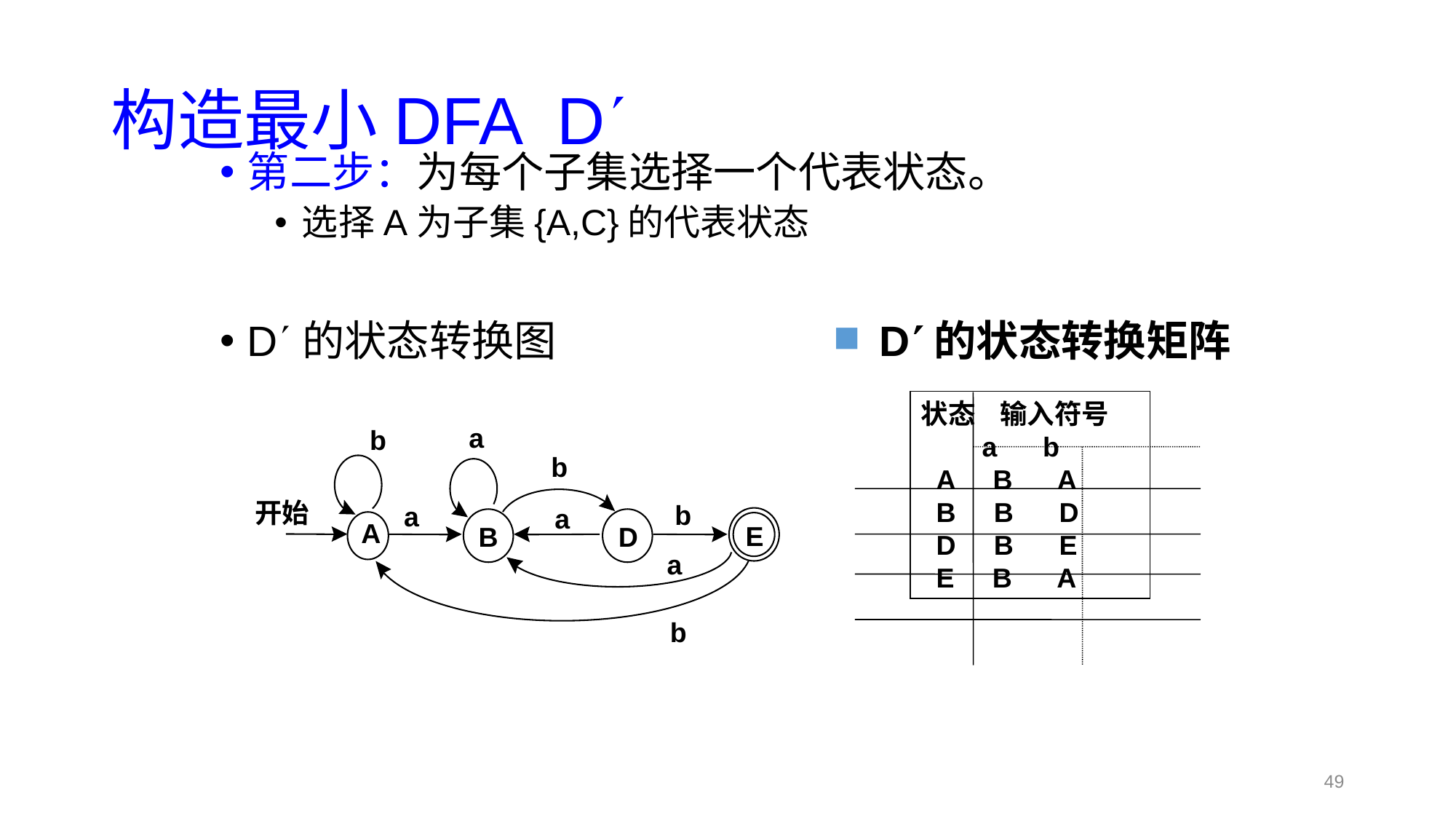

# 构造最小DFA  D′
第二步：为每个子集选择一个代表状态。
选择A为子集{A,C}的代表状态

D′的状态转换图
D′的状态转换矩阵
状态    输入符号
        a      b
  A     B      A
  B     B      D
  D     B      E
  E     B      A

a
b
b

开始

  A

b

a

a

 E

 B

 D

a

b

49